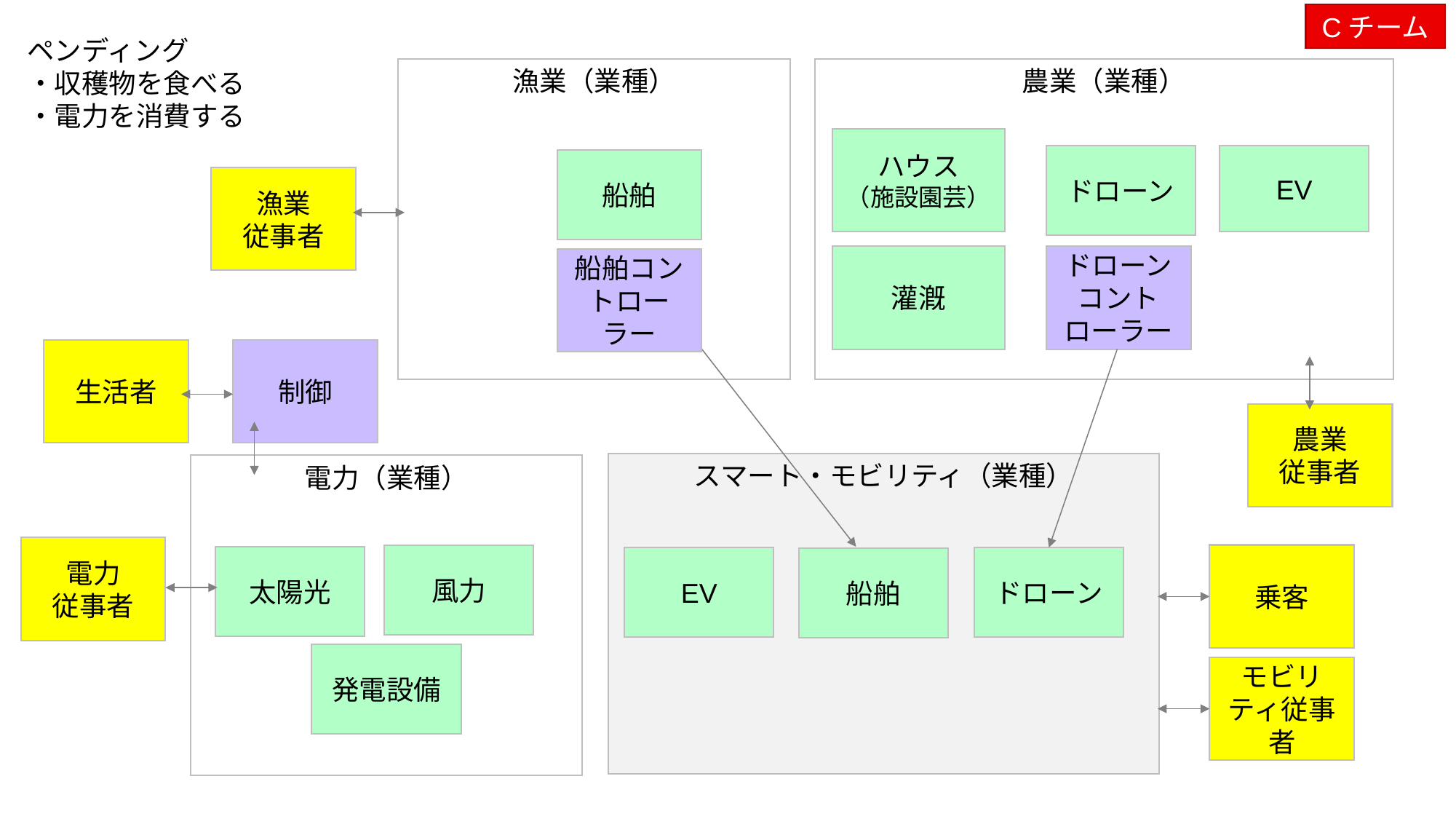

Cチーム
ペンディング
・収穫物を食べる
・電力を消費する
農業（業種）
漁業（業種）
ハウス
（施設園芸）
ドローン
EV
船舶
漁業
従事者
ドローン
コントローラー
灌漑
船舶コントローラー
生活者
制御
農業
従事者
スマート・モビリティ（業種）
電力（業種）
電力
従事者
風力
乗客
太陽光
EV
ドローン
船舶
発電設備
モビリティ従事者